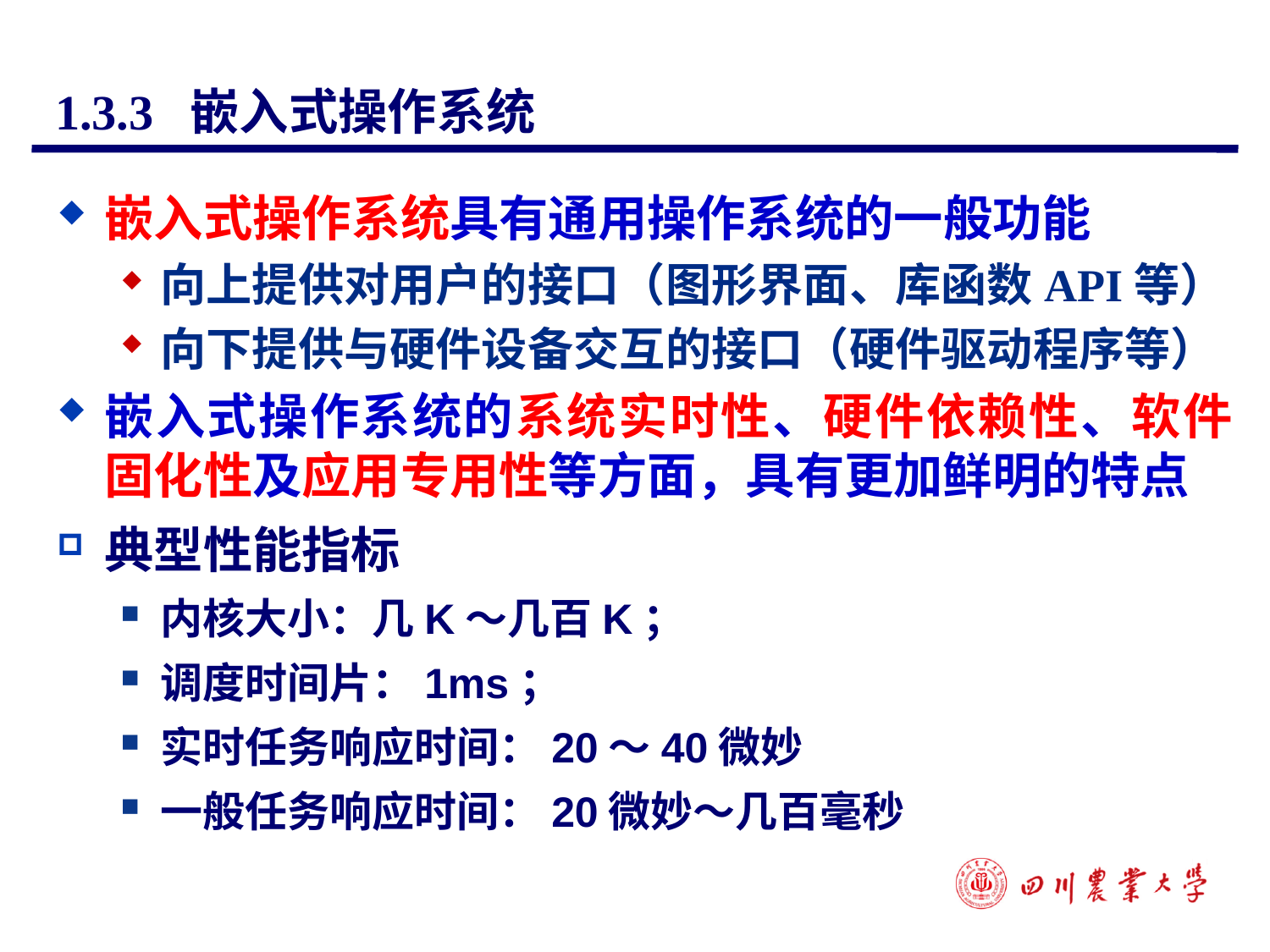

# 1.3.3  嵌入式操作系统
嵌入式操作系统具有通用操作系统的一般功能
向上提供对用户的接口（图形界面、库函数API等）
向下提供与硬件设备交互的接口（硬件驱动程序等）
嵌入式操作系统的系统实时性、硬件依赖性、软件固化性及应用专用性等方面，具有更加鲜明的特点
典型性能指标
内核大小：几K～几百K；
调度时间片：1ms；
实时任务响应时间：20～40微妙
一般任务响应时间：20微妙～几百毫秒